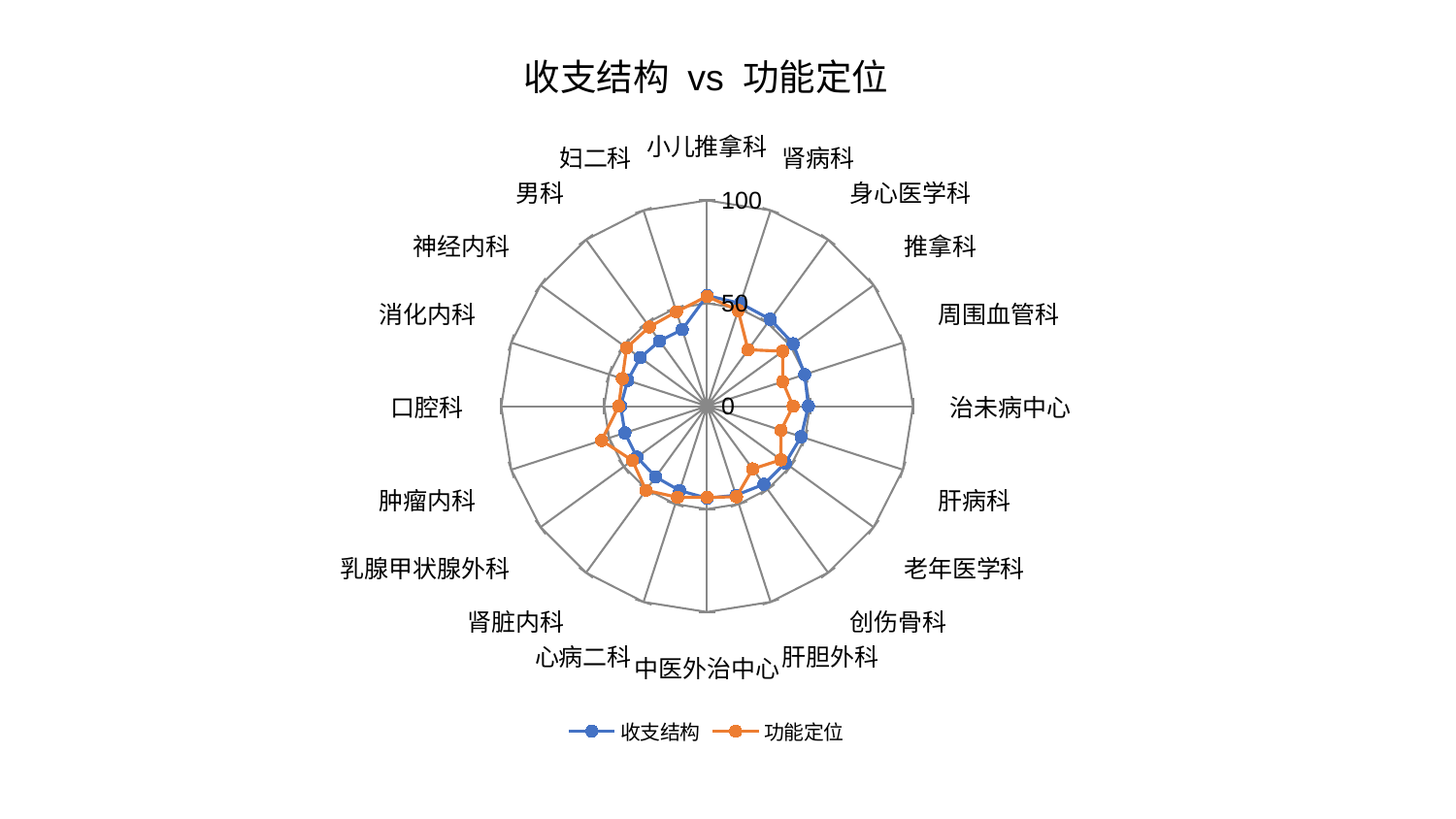

### Chart: 收支结构 vs 功能定位

| Category | 收支结构 | 功能定位 |
|---|---|---|
| 小儿推拿科 | 53.75782777954685 | 53.38224895686325 |
| 肾病科 | 52.53277941548031 | 48.91134598091021 |
| 身心医学科 | 52.20188234349794 | 33.906582372431416 |
| 推拿科 | 51.69332958361699 | 45.43634892580829 |
| 周围血管科 | 49.8436470065473 | 38.62775788726458 |
| 治未病中心 | 49.20718235873465 | 41.805055858139646 |
| 肝病科 | 48.05111930988665 | 37.78646562941258 |
| 老年医学科 | 47.028368422310585 | 44.34827537857729 |
| 创伤骨科 | 46.915693279985796 | 37.688570079055005 |
| 肝胆外科 | 45.5173097292803 | 46.28881151567464 |
| 中医外治中心 | 44.70570360209364 | 44.30020365132376 |
| 心病二科 | 43.14418569564589 | 46.56194208700022 |
| 肾脏内科 | 42.52820695464319 | 50.51799137981795 |
| 乳腺甲状腺外科 | 42.14428954757502 | 44.86854936696132 |
| 肿瘤内科 | 41.98030429329392 | 53.869899166364014 |
| 口腔科 | 41.97897768764514 | 42.97137105152376 |
| 消化内科 | 40.59479625916648 | 43.27167018109833 |
| 神经内科 | 40.12863338587701 | 48.341200250295024 |
| 男科 | 39.20425373210184 | 47.635932399203085 |
| 妇二科 | 39.15038774559415 | 48.26235283912902 |
70